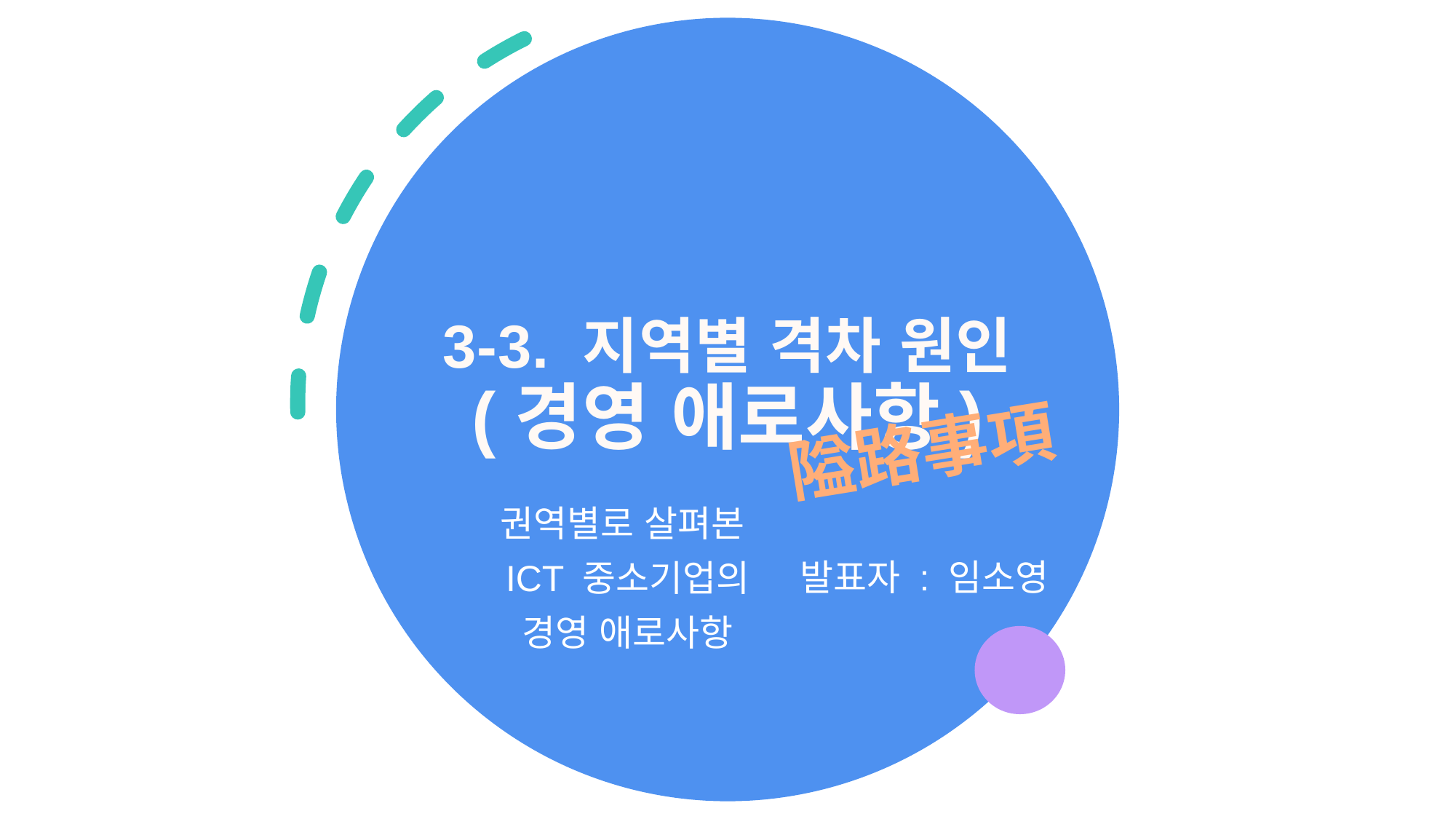

# 3-3. 지역별 격차 원인 (경영 애로사항)
隘路事項
 발표자 : 임소영
권역별로 살펴본
ICT 중소기업의
경영 애로사항